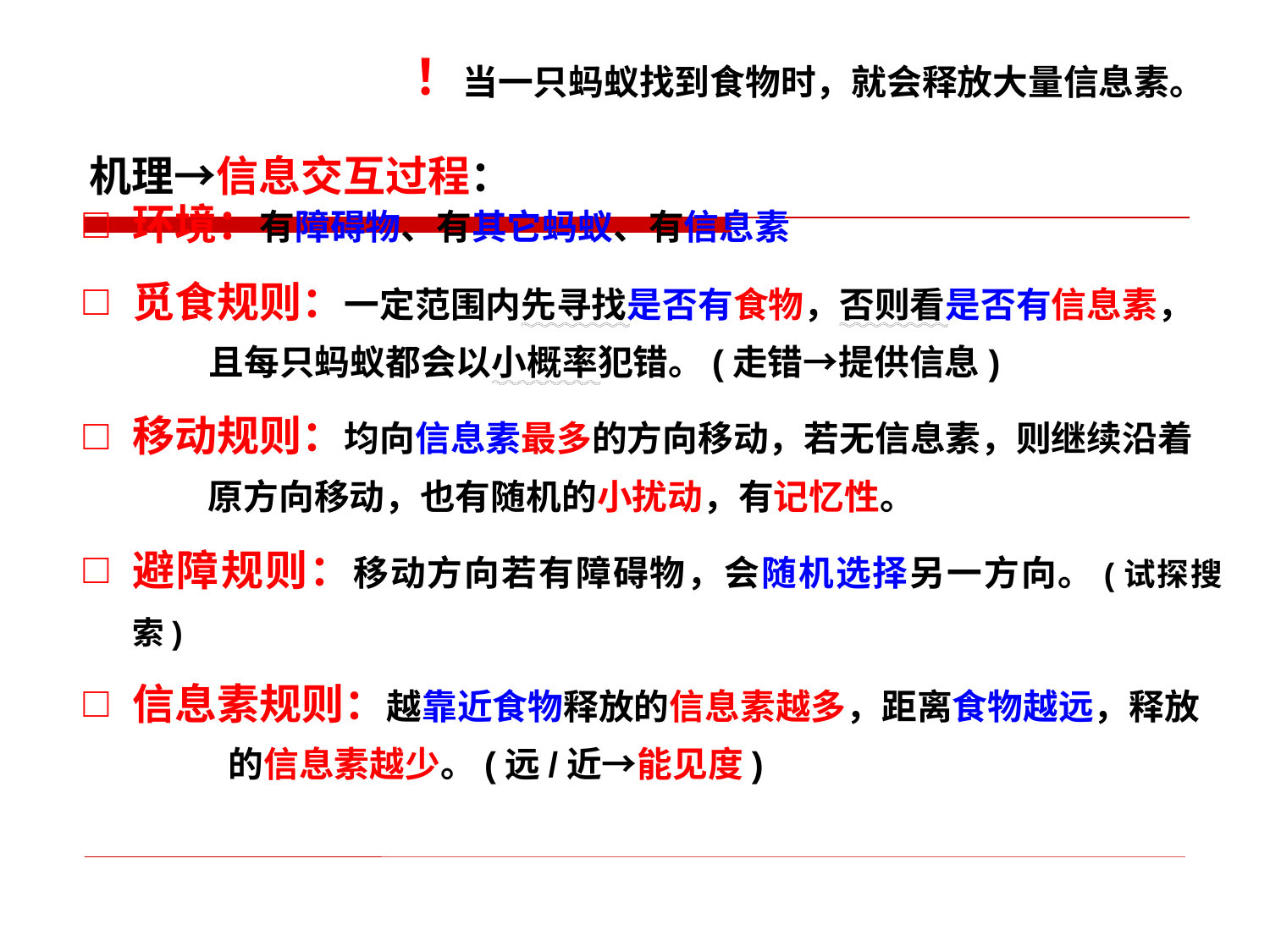

！当一只蚂蚁找到食物时，就会释放大量信息素。
机理→信息交互过程：
环境：有障碍物、有其它蚂蚁、有信息素
觅食规则：一定范围内先寻找是否有食物，否则看是否有信息素，
               且每只蚂蚁都会以小概率犯错。(走错→提供信息)
移动规则：均向信息素最多的方向移动，若无信息素，则继续沿着
               原方向移动，也有随机的小扰动，有记忆性。
避障规则：移动方向若有障碍物，会随机选择另一方向。(试探搜索)
信息素规则：越靠近食物释放的信息素越多，距离食物越远，释放
                 的信息素越少。(远/近→能见度)